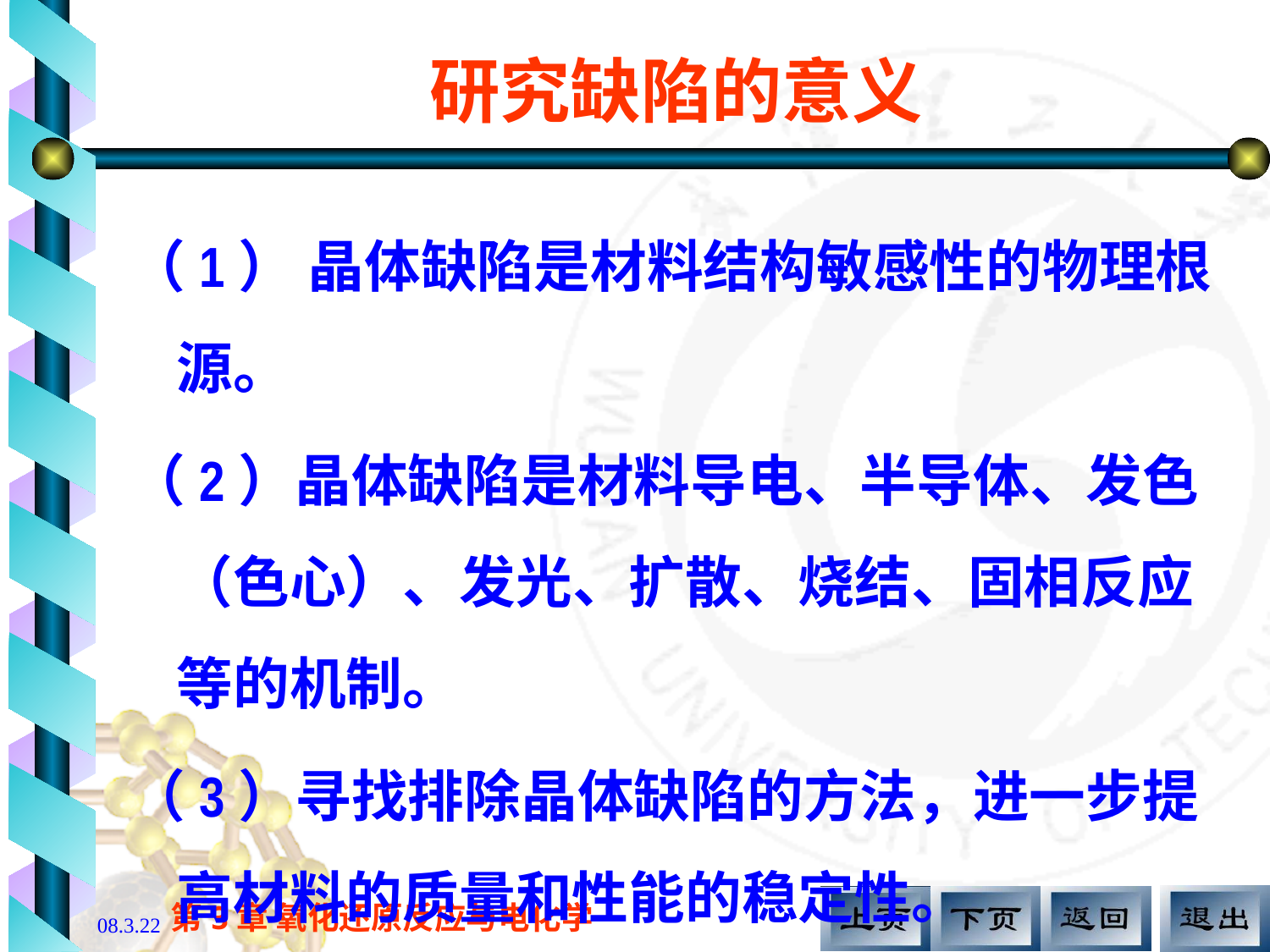

# 研究缺陷的意义
（1） 晶体缺陷是材料结构敏感性的物理根源。
（2）晶体缺陷是材料导电、半导体、发色（色心）、发光、扩散、烧结、固相反应等的机制。
（3）寻找排除晶体缺陷的方法，进一步提高材料的质量和性能的稳定性。